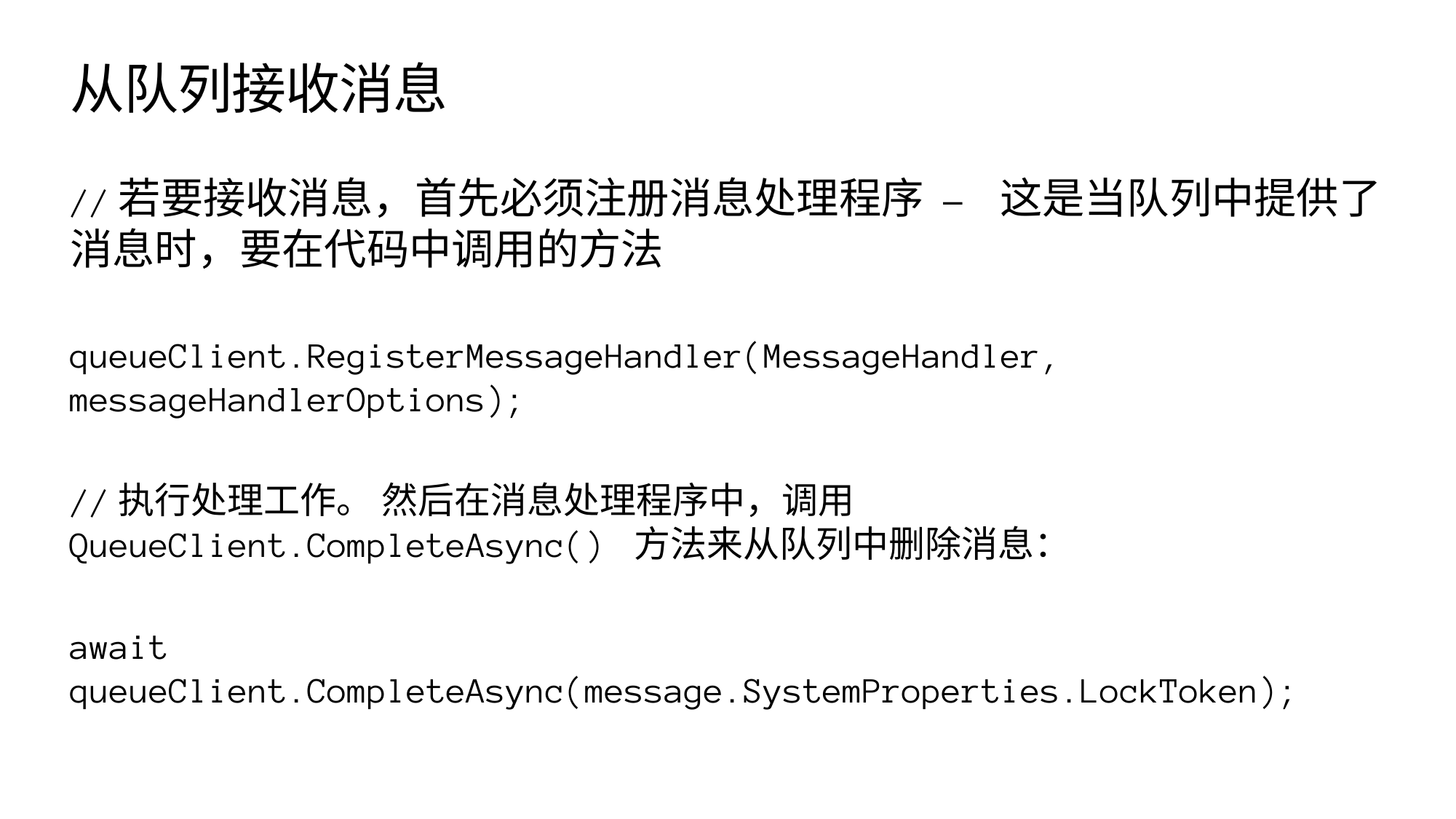

# 从队列接收消息
//若要接收消息，首先必须注册消息处理程序 - 这是当队列中提供了消息时，要在代码中调用的方法

queueClient.RegisterMessageHandler(MessageHandler, messageHandlerOptions);

//执行处理工作。 然后在消息处理程序中，调用 QueueClient.CompleteAsync() 方法来从队列中删除消息：

await queueClient.CompleteAsync(message.SystemProperties.LockToken);